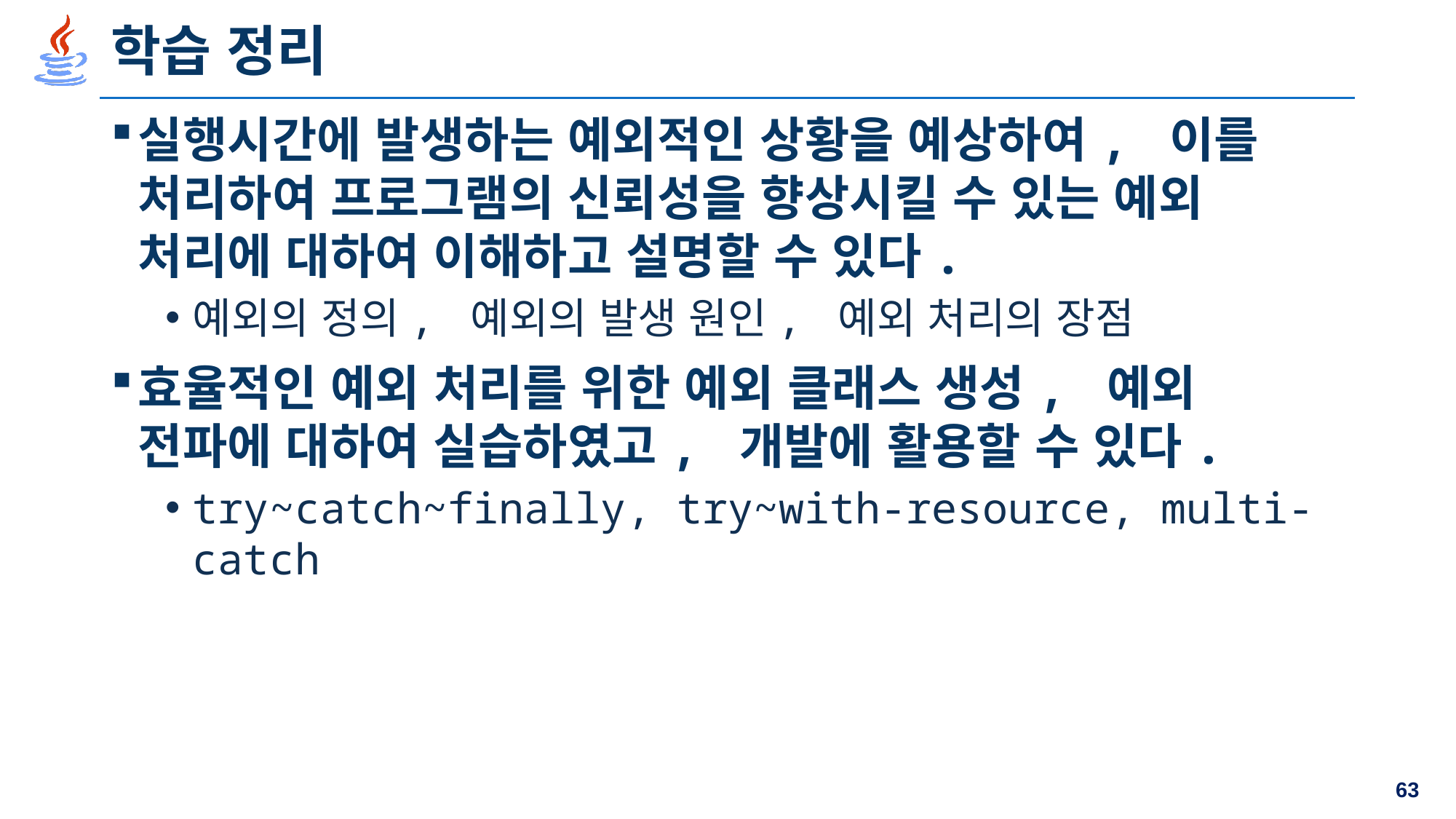

# 학습 정리
실행시간에 발생하는 예외적인 상황을 예상하여, 이를 처리하여 프로그램의 신뢰성을 향상시킬 수 있는 예외 처리에 대하여 이해하고 설명할 수 있다.
예외의 정의, 예외의 발생 원인, 예외 처리의 장점
효율적인 예외 처리를 위한 예외 클래스 생성, 예외 전파에 대하여 실습하였고, 개발에 활용할 수 있다.
try~catch~finally, try~with-resource, multi-catch

63